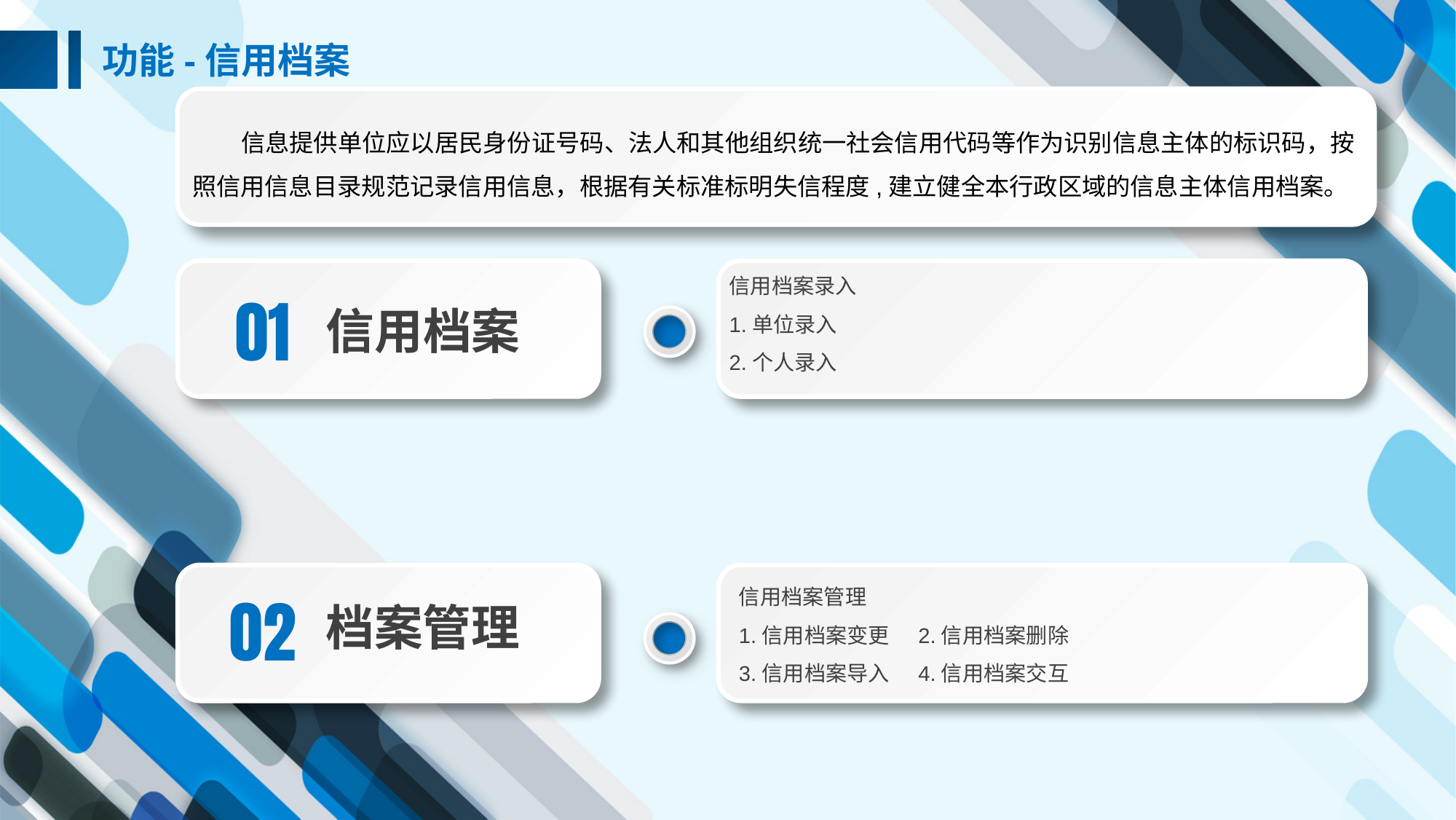

功能-信用档案
信息提供单位应以居民身份证号码、法人和其他组织统一社会信用代码等作为识别信息主体的标识码，按照信用信息目录规范记录信用信息，根据有关标准标明失信程度,建立健全本行政区域的信息主体信用档案。
信用档案录入
1.单位录入
2.个人录入

01
信用档案

信用档案管理
1.信用档案变更     2.信用档案删除
3.信用档案导入     4.信用档案交互

02
档案管理

延迟符